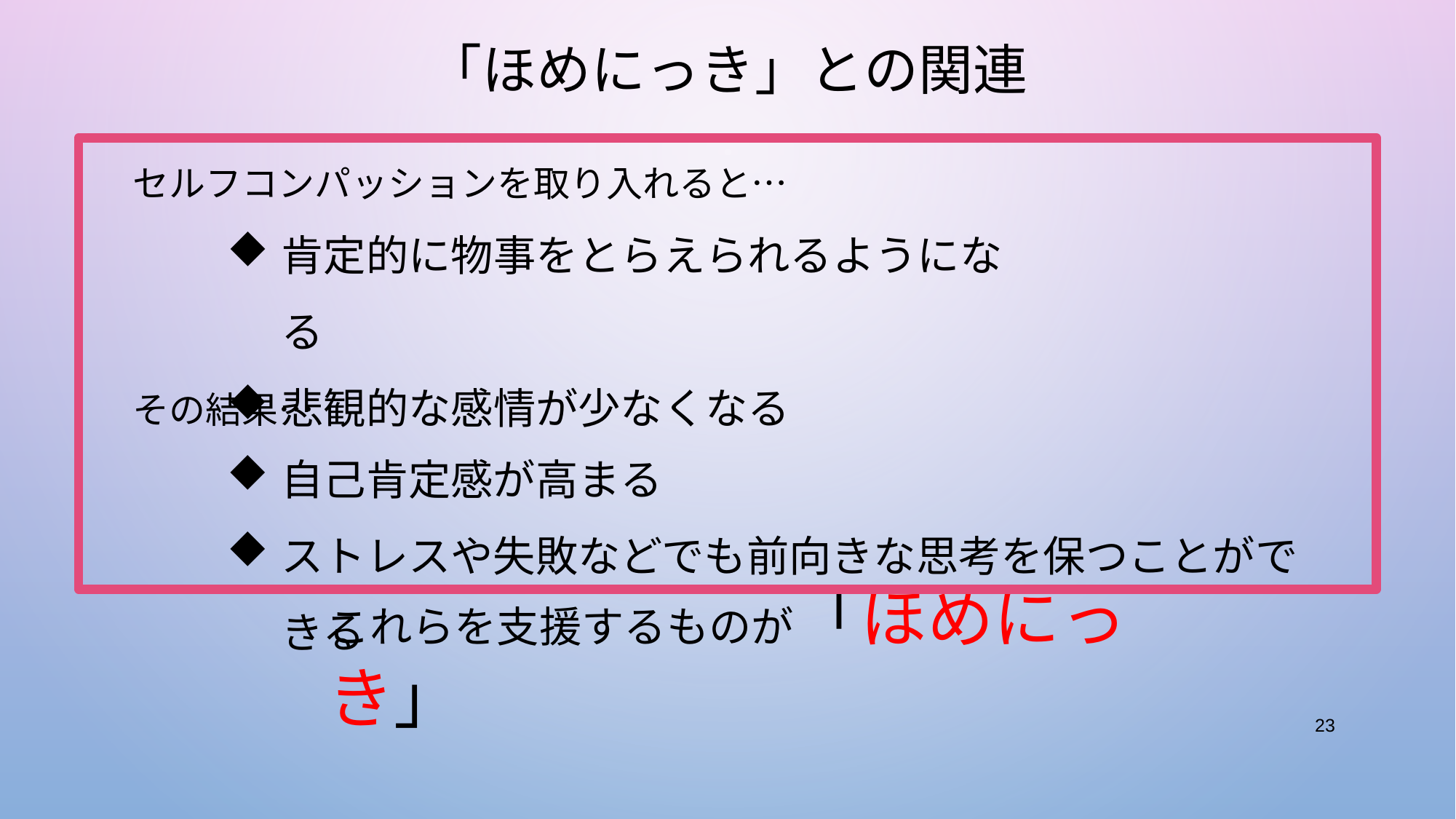

# 「ほめにっき」との関連

セルフコンパッションを取り入れると…
肯定的に物事をとらえられるようになる
悲観的な感情が少なくなる
その結果…
自己肯定感が高まる
ストレスや失敗などでも前向きな思考を保つことができる
これらを支援するものが「ほめにっき」
23